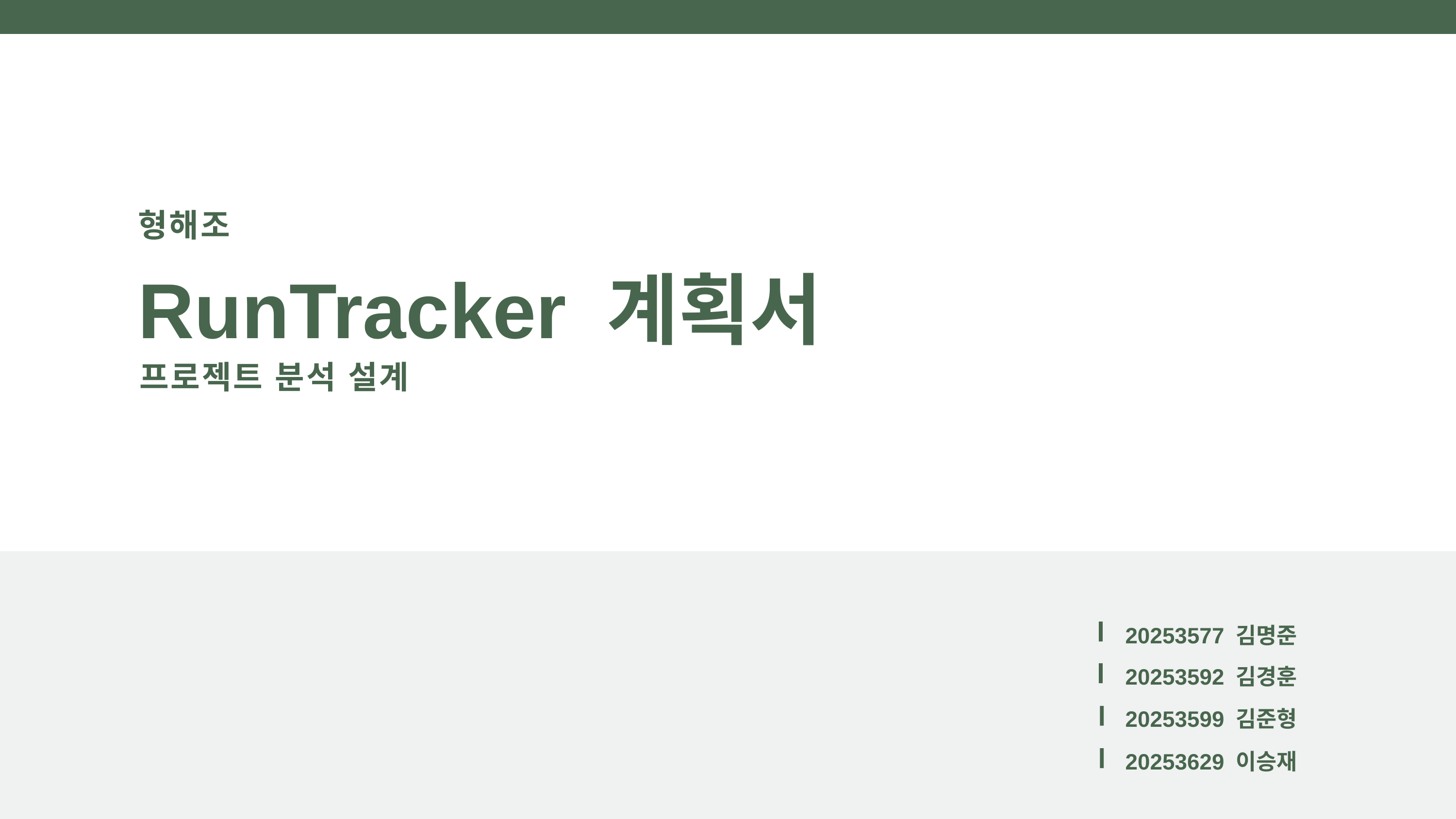

형해조
RunTracker 계획서
프로젝트 분석 설계

20253577 김명준

20253592 김경훈

20253599 김준형

20253629 이승재